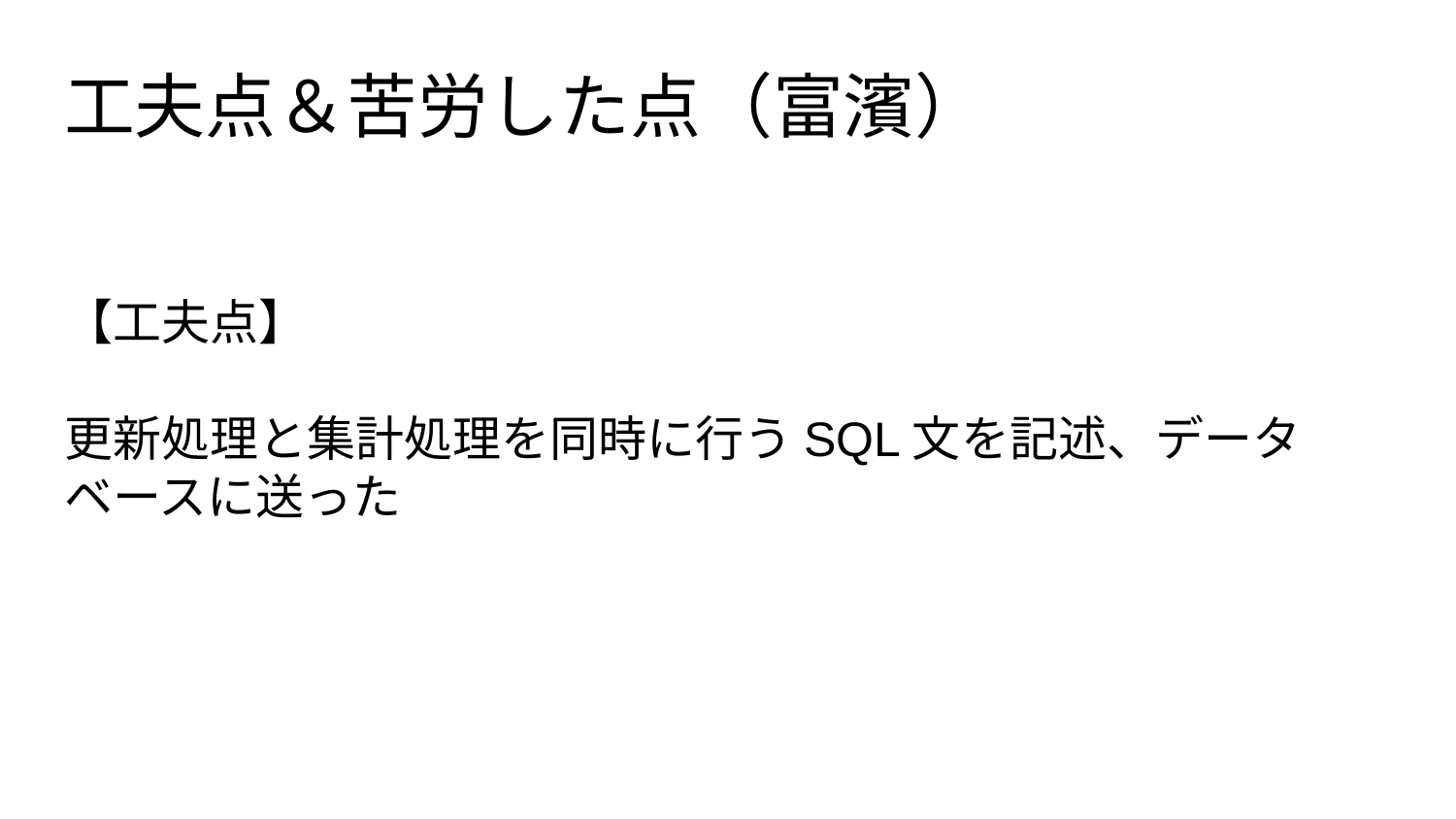

# 工夫点＆苦労した点（富濱）
【工夫点】

更新処理と集計処理を同時に行うSQL文を記述、データベースに送った